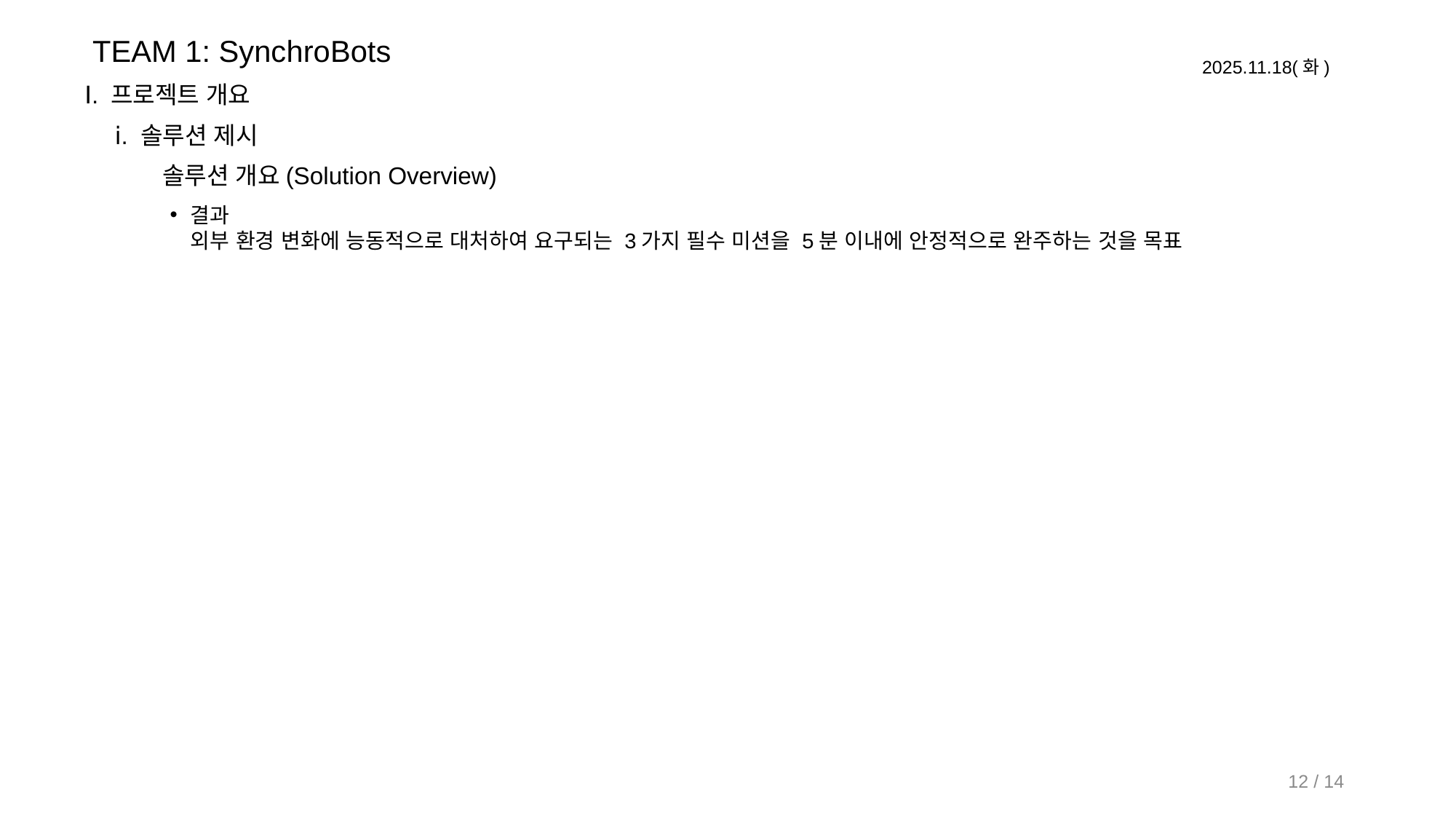

TEAM 1: SynchroBots
Ⅰ. 프로젝트 개요
ⅰ. 솔루션 제시
솔루션 개요(Solution Overview)
결과
외부 환경 변화에 능동적으로 대처하여 요구되는 3가지 필수 미션을 5분 이내에 안정적으로 완주하는 것을 목표
12 / 14